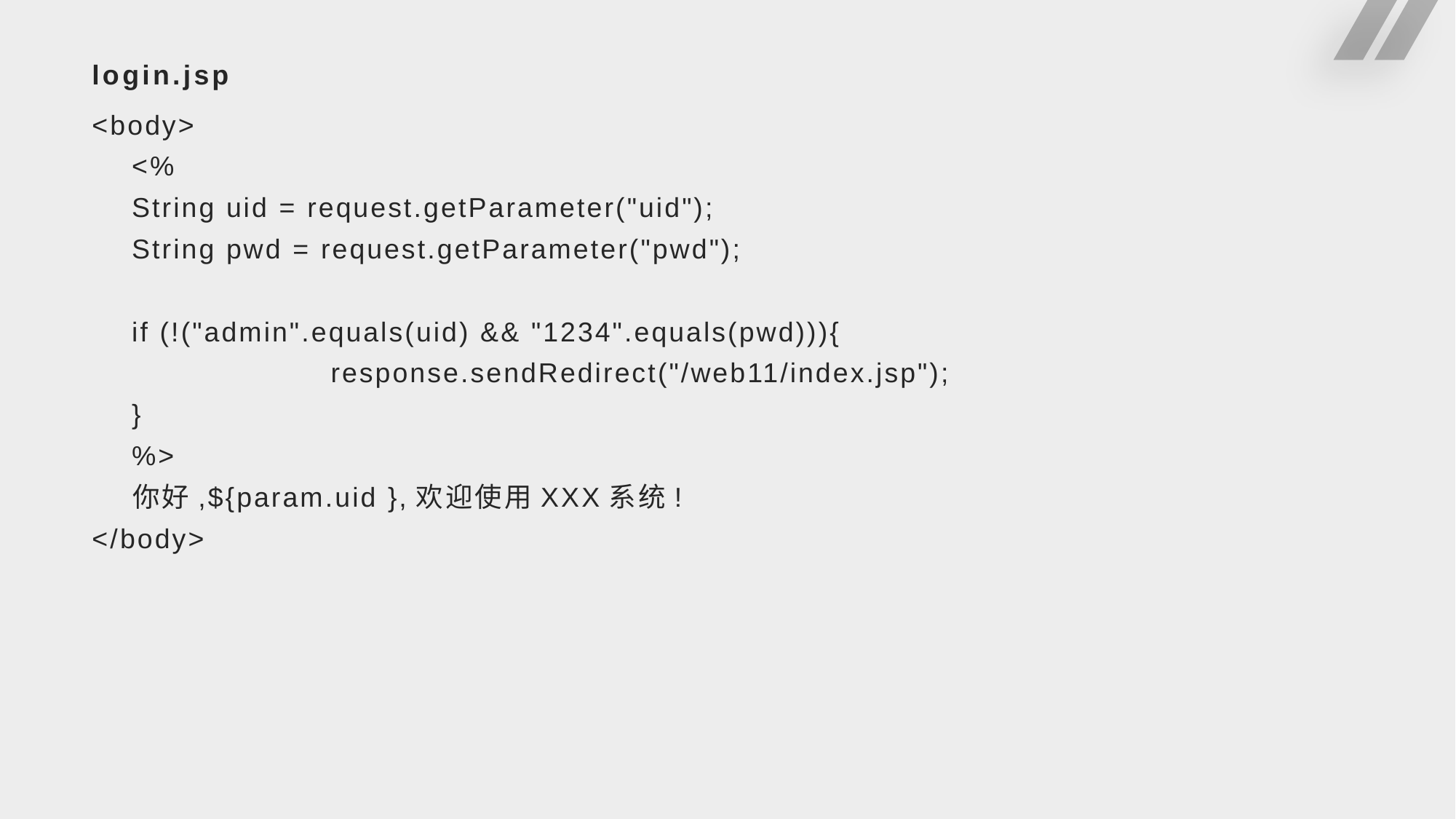

# login.jsp
<body>
    <%
    String uid = request.getParameter("uid");
    String pwd = request.getParameter("pwd");

    if (!("admin".equals(uid) && "1234".equals(pwd))){
    		response.sendRedirect("/web11/index.jsp");
    }
    %>
    你好,${param.uid },欢迎使用XXX系统!
</body>